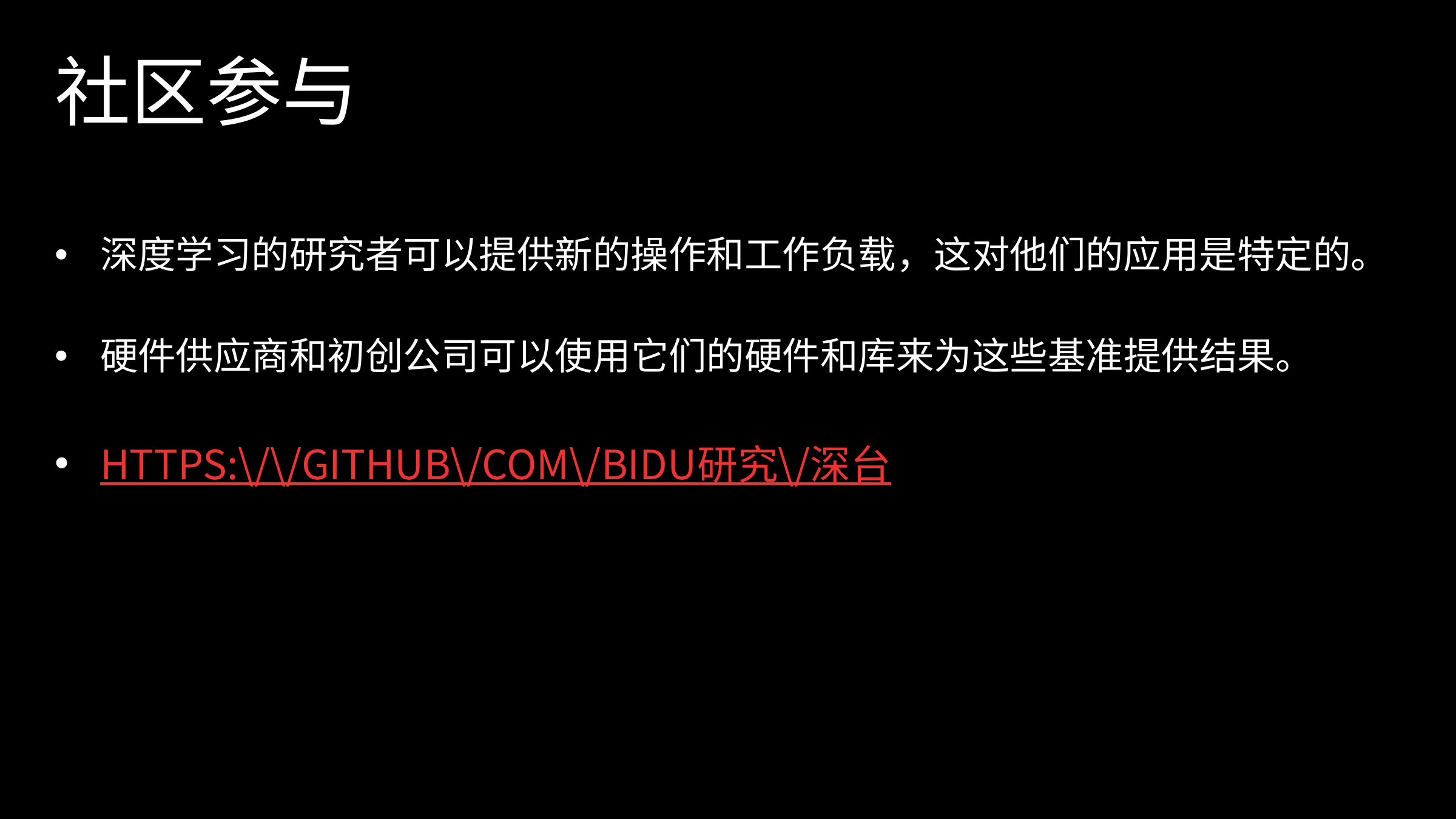

# 社区参与
深度学习的研究者可以提供新的操作和工作负载，这对他们的应用是特定的。
硬件供应商和初创公司可以使用它们的硬件和库来为这些基准提供结果。
HTTPS:\/\/GITHUB\/COM\/BIDU研究\/深台